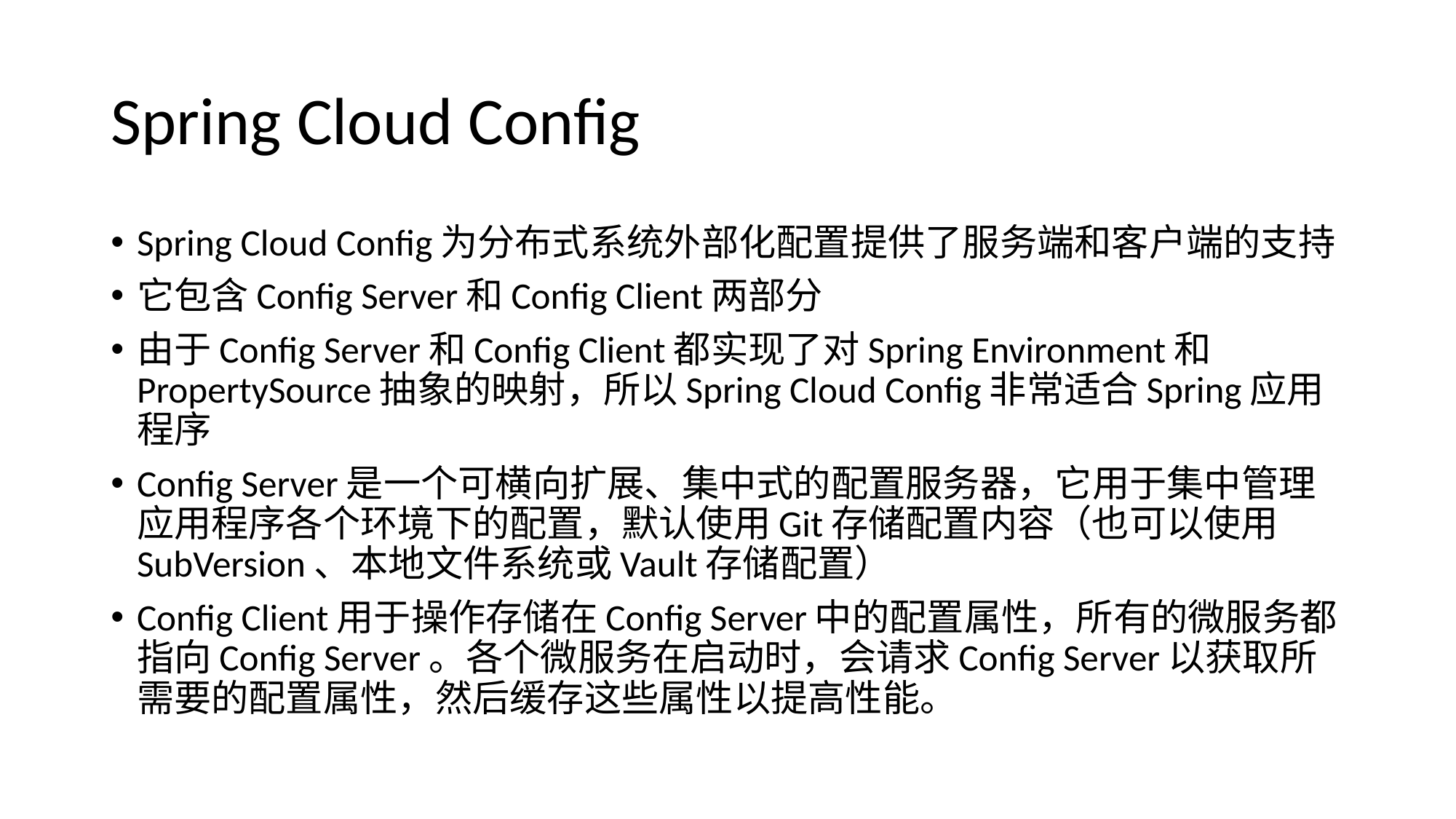

# Spring Cloud Config
Spring Cloud Config为分布式系统外部化配置提供了服务端和客户端的支持
它包含Config Server和Config Client两部分
由于Config Server和Config Client都实现了对Spring Environment和PropertySource抽象的映射，所以Spring Cloud Config非常适合Spring应用程序
Config Server是一个可横向扩展、集中式的配置服务器，它用于集中管理应用程序各个环境下的配置，默认使用Git存储配置内容（也可以使用SubVersion、本地文件系统或Vault存储配置）
Config Client用于操作存储在Config Server中的配置属性，所有的微服务都指向Config Server。各个微服务在启动时，会请求Config Server以获取所需要的配置属性，然后缓存这些属性以提高性能。